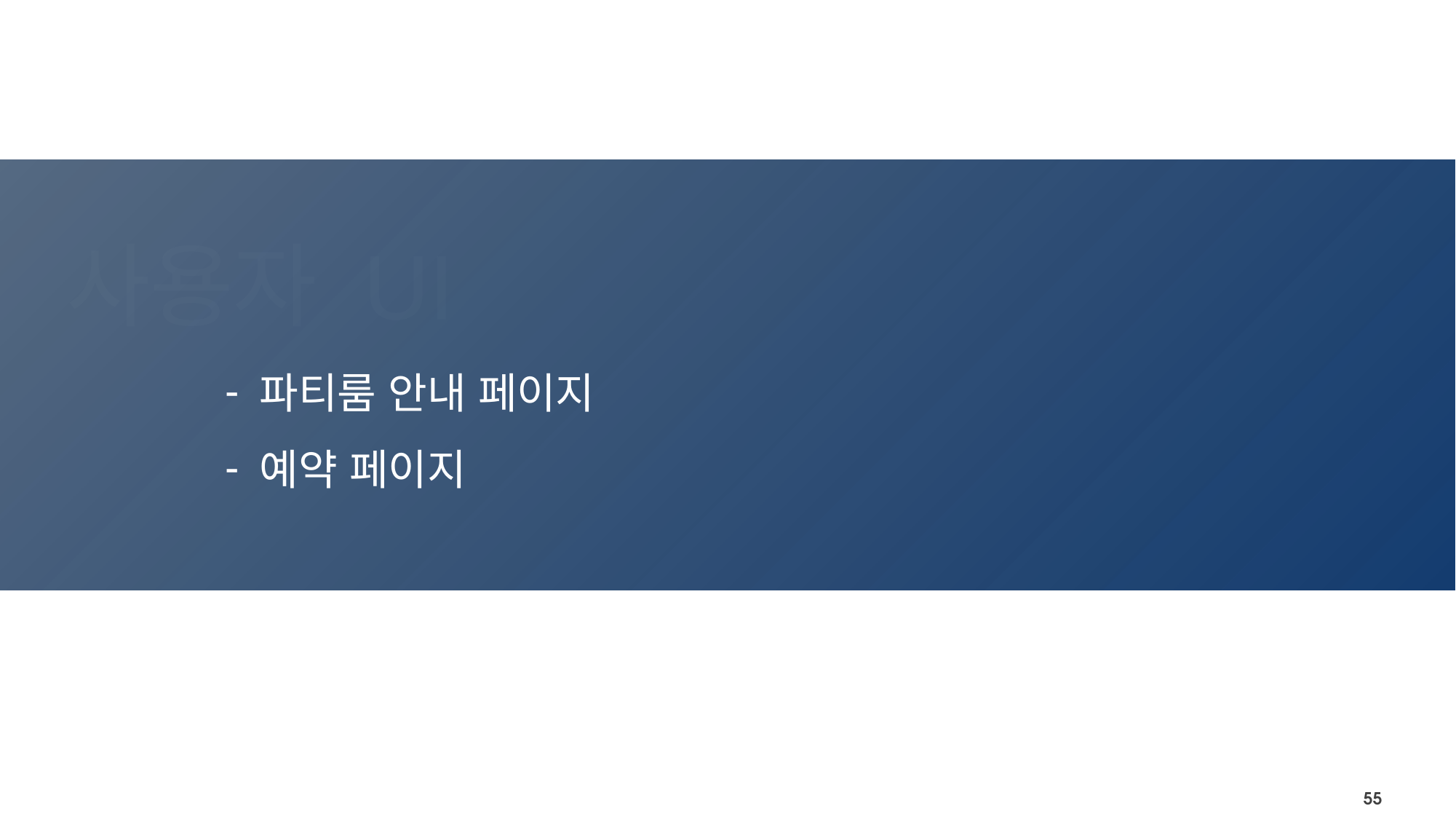

사용자 UI
파티룸 안내 페이지
예약 페이지